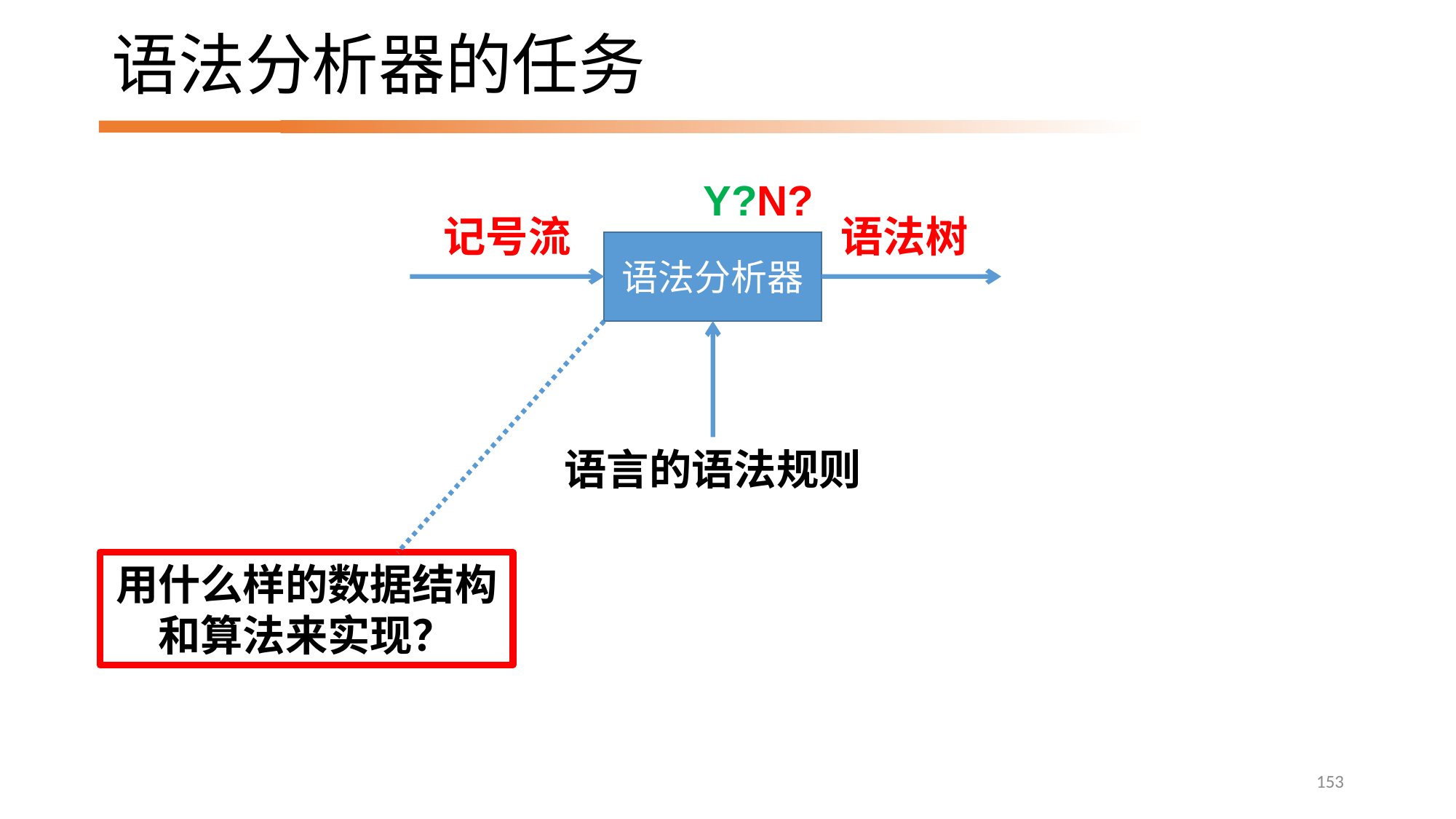

# 语法分析器的任务
Y?N?
记号流
语法树
语法分析器
用什么样的数据结构和算法来实现？
语言的语法规则
153